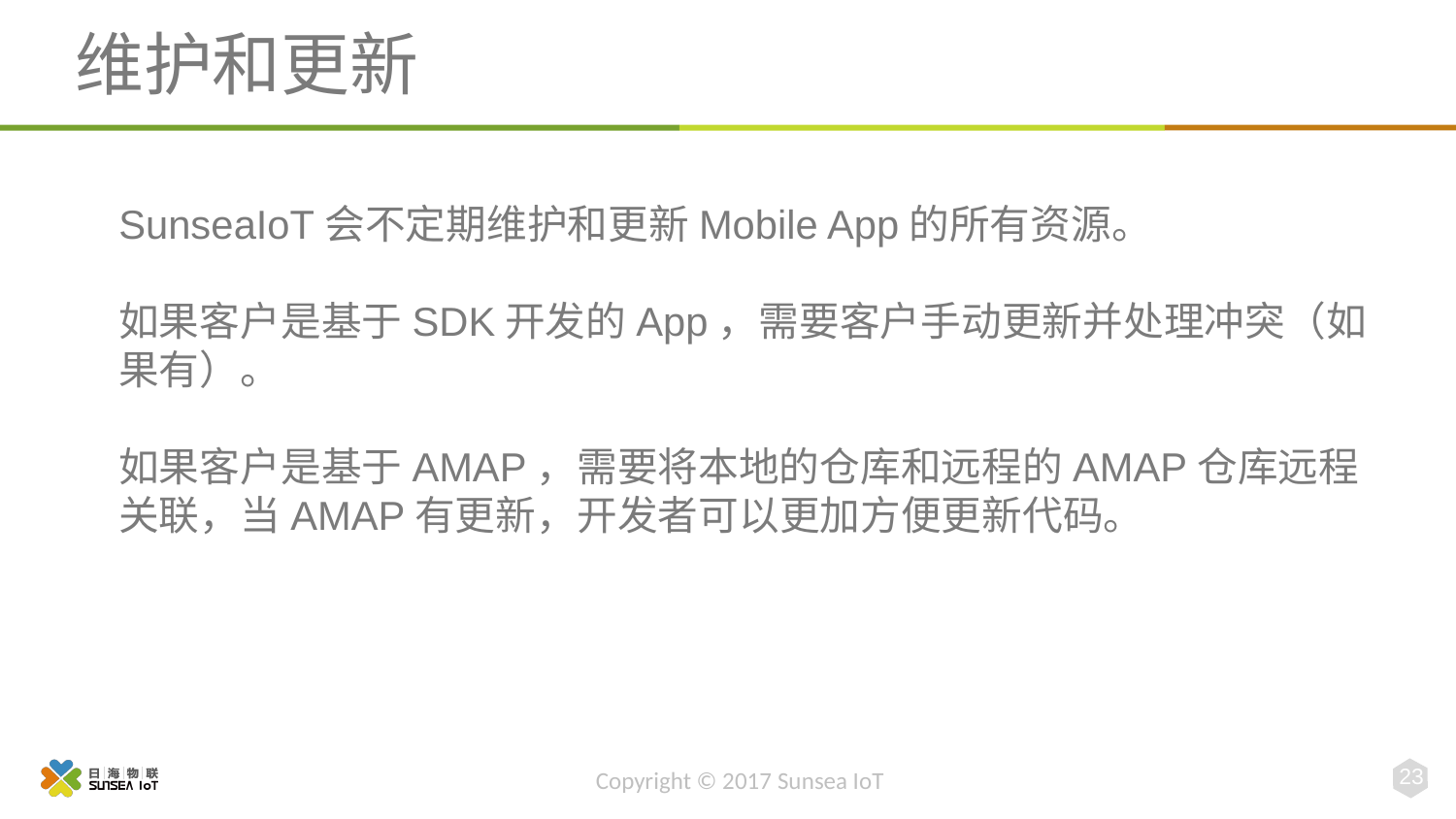

# 维护和更新
SunseaIoT会不定期维护和更新Mobile App的所有资源。

如果客户是基于SDK开发的App，需要客户手动更新并处理冲突（如果有）。

如果客户是基于AMAP，需要将本地的仓库和远程的AMAP仓库远程关联，当AMAP有更新，开发者可以更加方便更新代码。

23
Copyright © 2017 Sunsea IoT